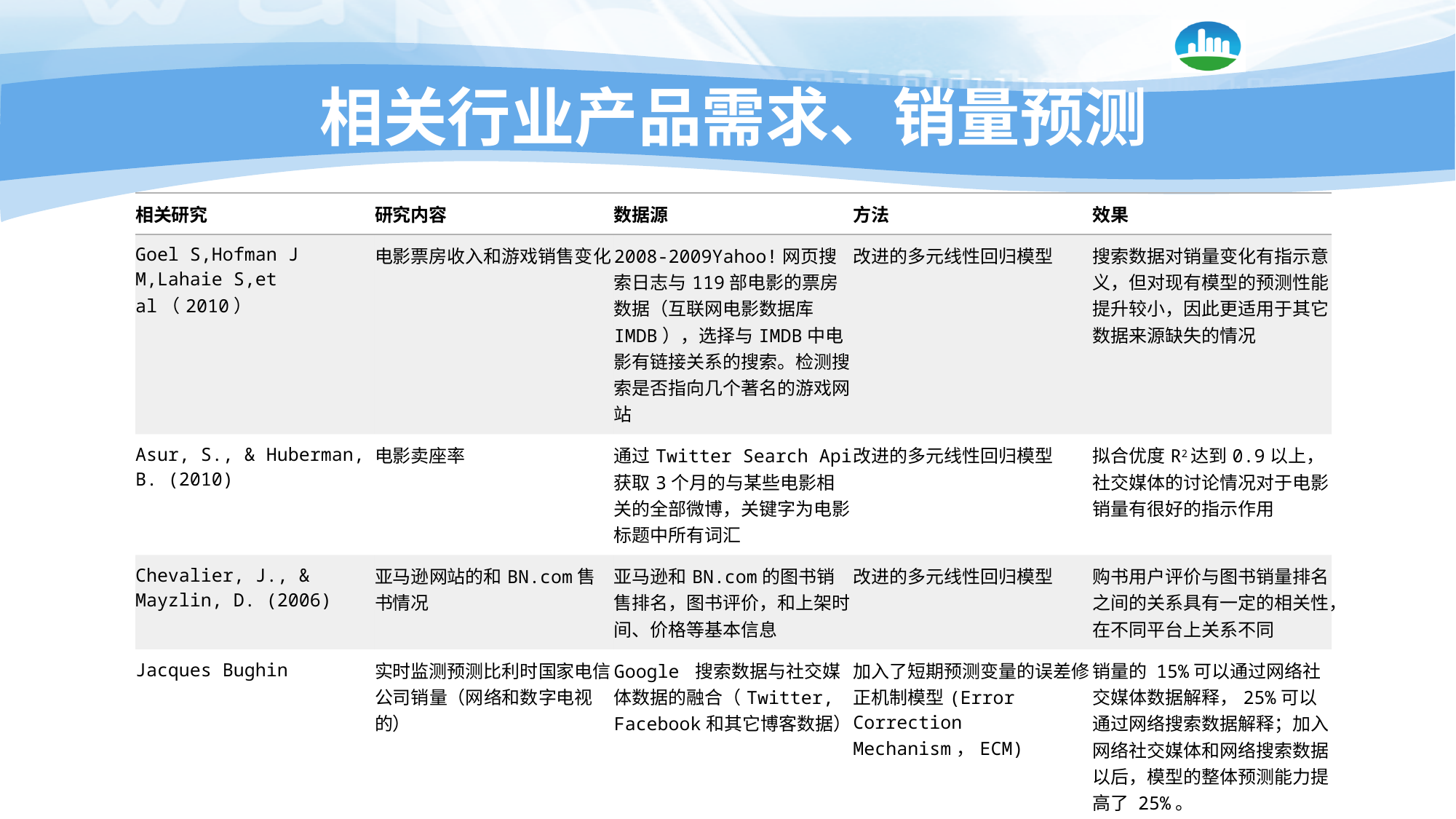

# 相关行业产品需求、销量预测
| 相关研究 | 研究内容 | 数据源 | 方法 | 效果 |
| --- | --- | --- | --- | --- |
| Goel S,Hofman J M,Lahaie S,et al（2010） | 电影票房收入和游戏销售变化 | 2008-2009Yahoo!网页搜索日志与119部电影的票房数据（互联网电影数据库IMDB），选择与IMDB中电影有链接关系的搜索。检测搜索是否指向几个著名的游戏网站 | 改进的多元线性回归模型 | 搜索数据对销量变化有指示意义，但对现有模型的预测性能提升较小，因此更适用于其它数据来源缺失的情况 |
| Asur, S., & Huberman, B. (2010) | 电影卖座率 | 通过Twitter Search Api获取3个月的与某些电影相关的全部微博，关键字为电影标题中所有词汇 | 改进的多元线性回归模型 | 拟合优度R2达到0.9以上，社交媒体的讨论情况对于电影销量有很好的指示作用 |
| Chevalier, J., & Mayzlin, D. (2006) | 亚马逊网站的和BN.com售书情况 | 亚马逊和BN.com的图书销售排名，图书评价，和上架时间、价格等基本信息 | 改进的多元线性回归模型 | 购书用户评价与图书销量排名之间的关系具有一定的相关性，在不同平台上关系不同 |
| Jacques Bughin | 实时监测预测比利时国家电信公司销量（网络和数字电视的） | Google 搜索数据与社交媒体数据的融合（Twitter, Facebook和其它博客数据） | 加入了短期预测变量的误差修正机制模型(Error Correction Mechanism，ECM) | 销量的 15%可以通过网络社交媒体数据解释，25%可以通过网络搜索数据解释；加入网络社交媒体和网络搜索数据以后，模型的整体预测能力提高了 25%。 |
| Choi H, Varian H（2012） | 汽车销售 | 美国国家统计局公布的机动车及其零部件销售情况，Google 搜索与机动车有关的数据 | 自回归模型（Autoregressive models） | 加入搜索数据后模型在实时预报上有性能提升，样本外的相对提升达到21.5% |